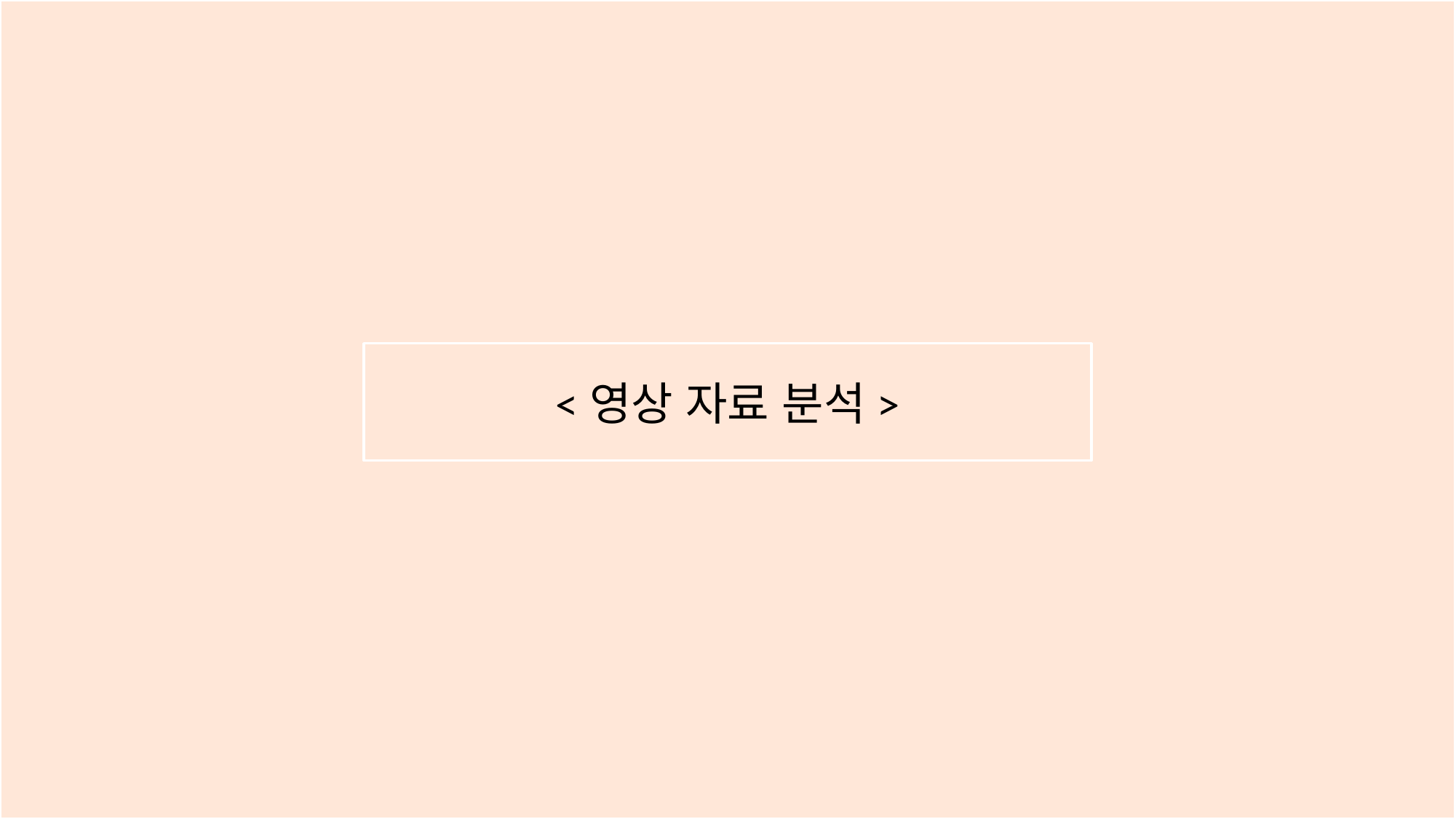

<영상 자료 분석>
#

<영상 자료 분석>